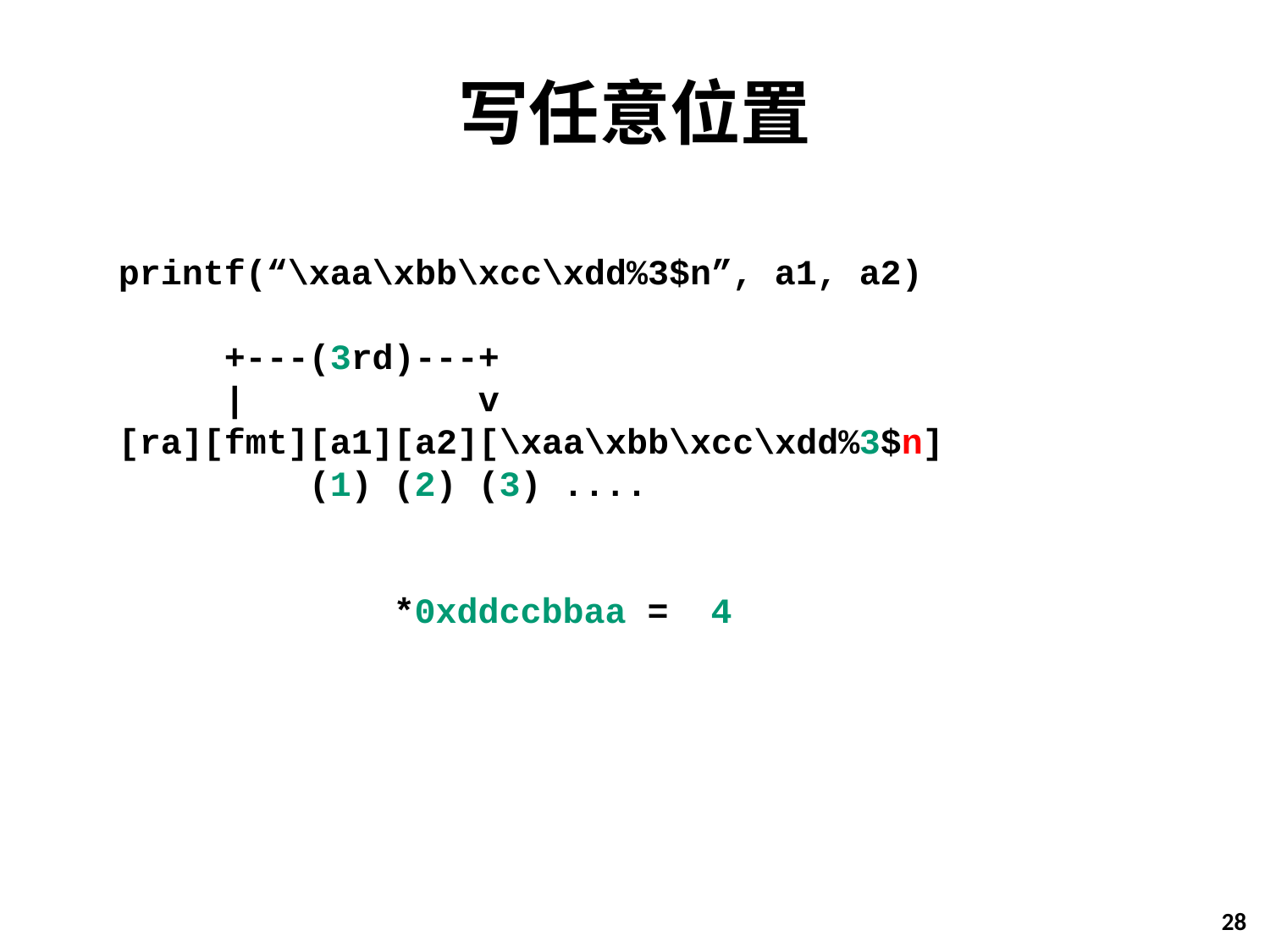

# 写任意位置
printf(“\xaa\xbb\xcc\xdd%3$n”, a1, a2)

     +---(3rd)---+
     |           v
[ra][fmt][a1][a2][\xaa\xbb\xcc\xdd%3$n]
         (1) (2) (3) ....

             *0xddccbbaa =  4
28